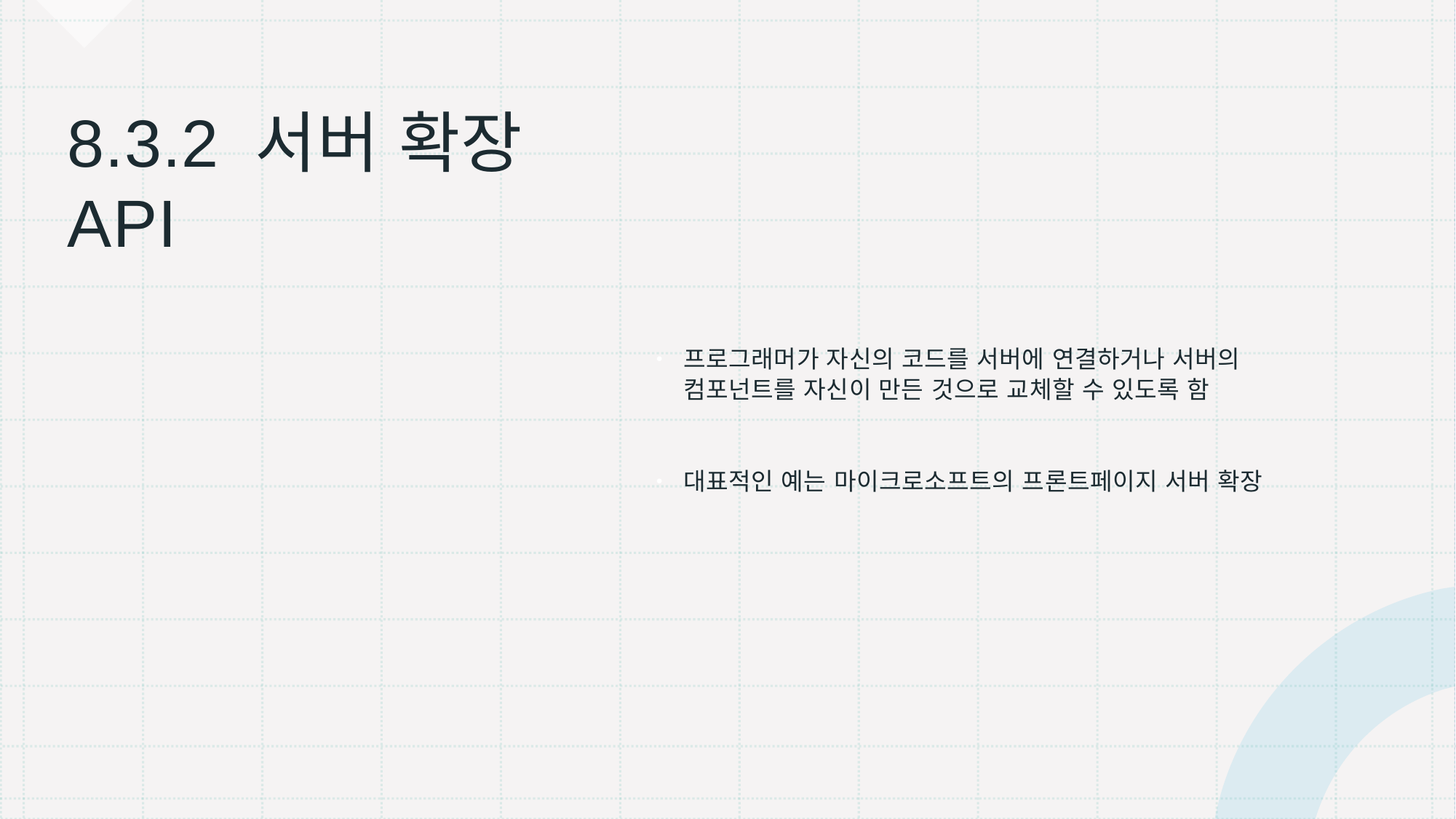

프로그래머가 자신의 코드를 서버에 연결하거나 서버의 컴포넌트를 자신이 만든 것으로 교체할 수 있도록 함

대표적인 예는 마이크로소프트의 프론트페이지 서버 확장
# 8.3.2 서버 확장 API